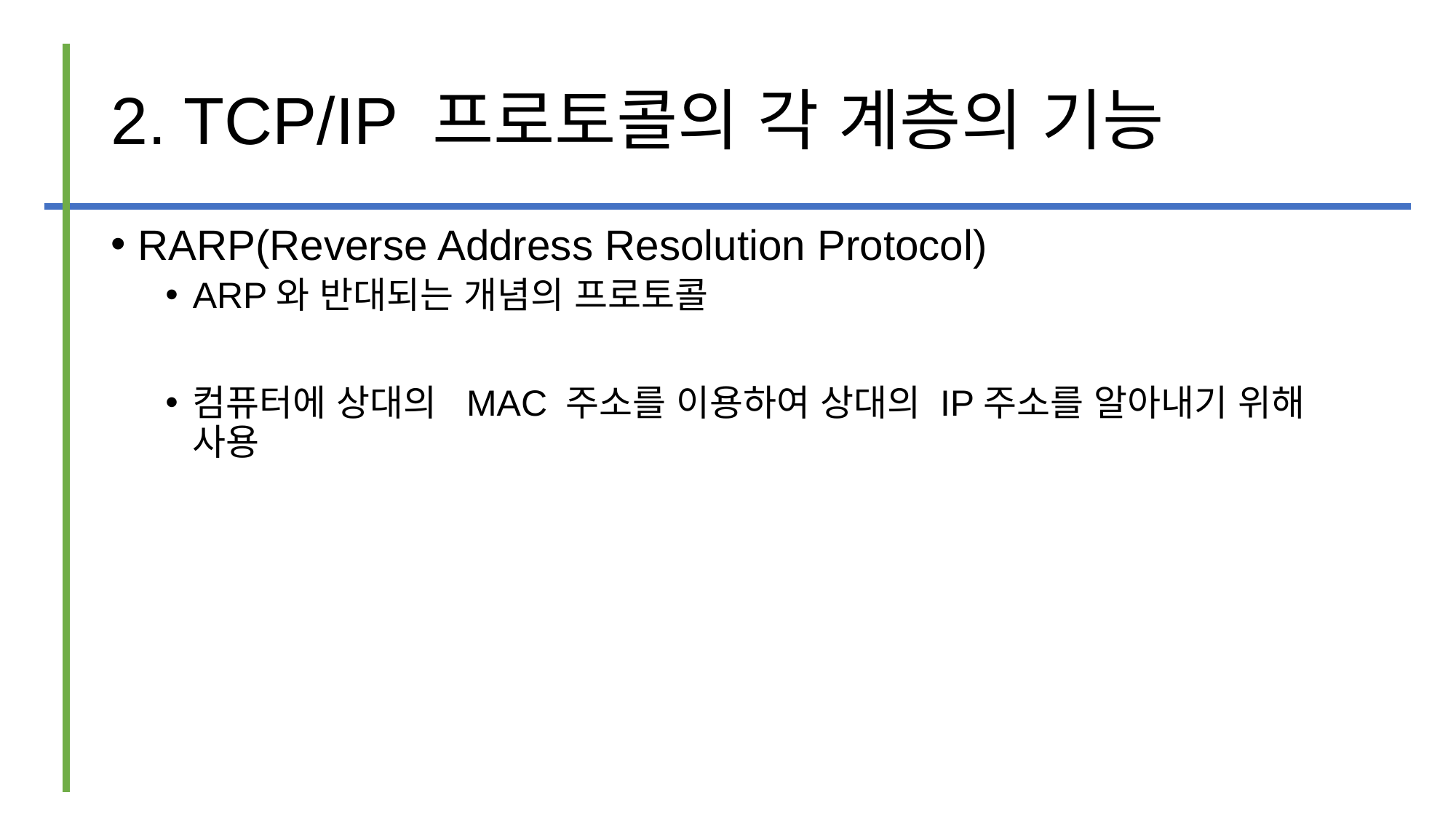

# 2. TCP/IP 프로토콜의 각 계층의 기능
RARP(Reverse Address Resolution Protocol)
ARP와 반대되는 개념의 프로토콜

컴퓨터에 상대의  MAC 주소를 이용하여 상대의 IP주소를 알아내기 위해 사용